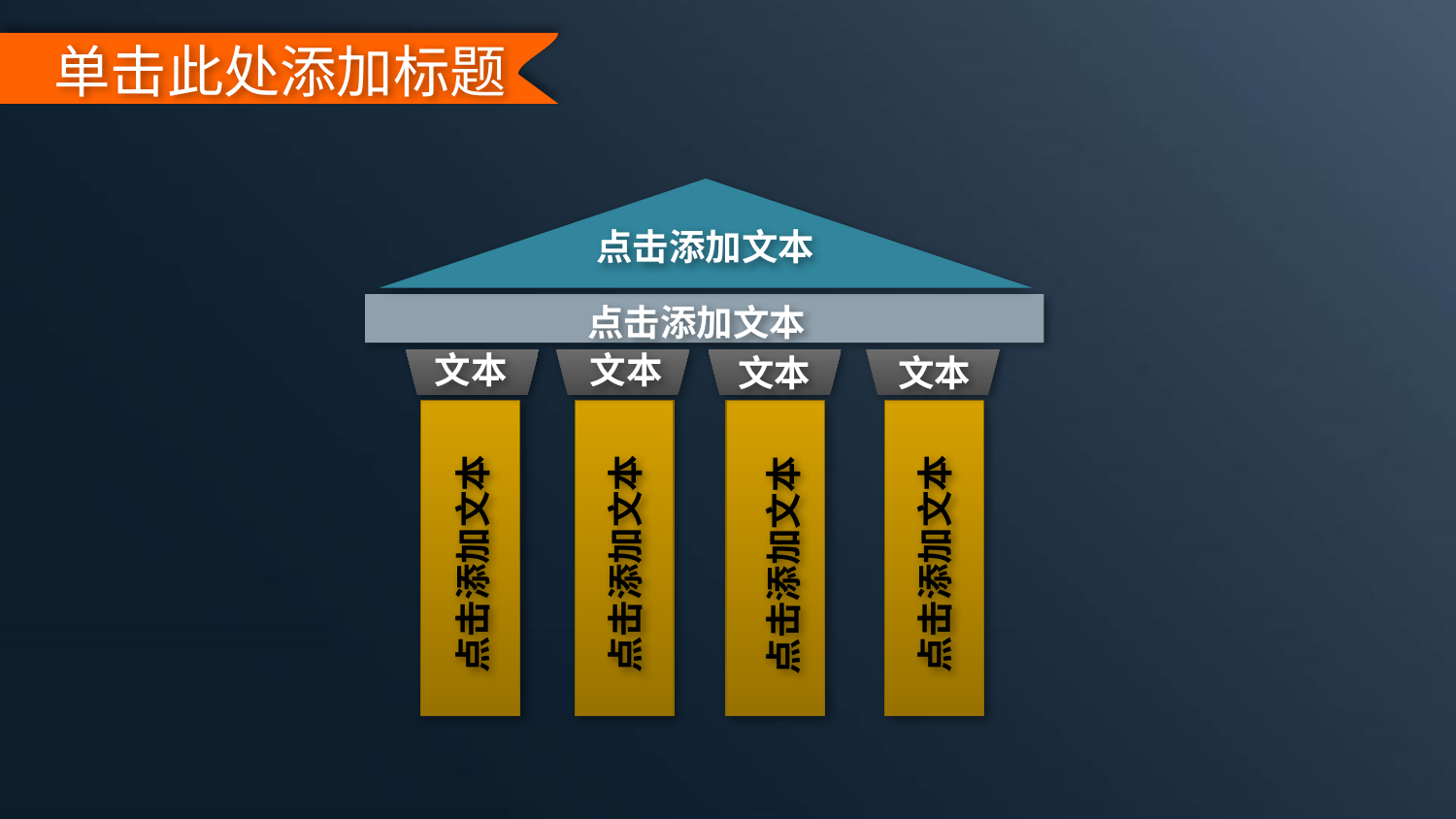

单击此处添加标题

点击添加文本
点击添加文本

文本
文本
文本
文本

点击添加文本
点击添加文本
点击添加文本
点击添加文本